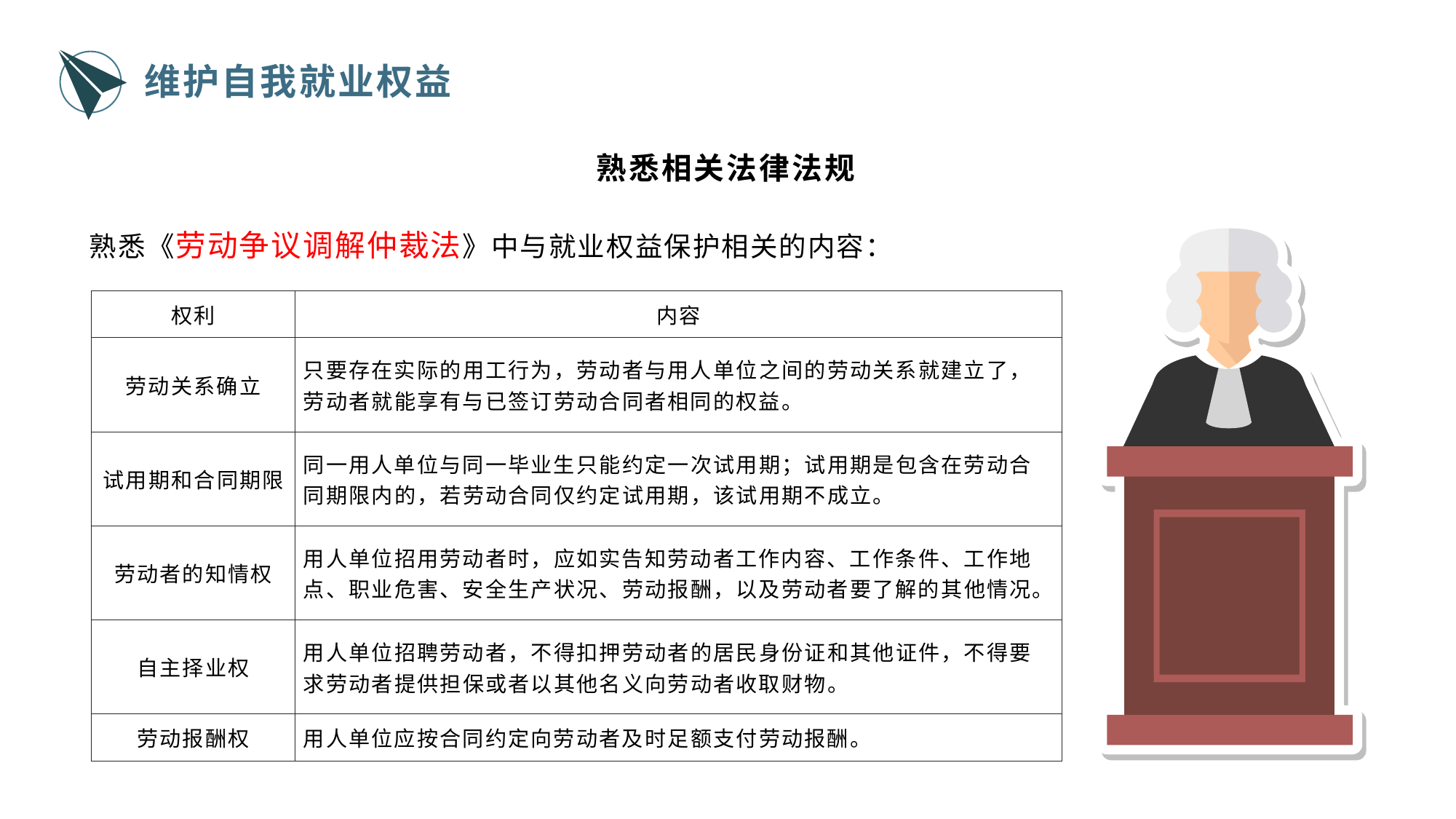

维护自我就业权益
熟悉相关法律法规
熟悉《劳动争议调解仲裁法》中与就业权益保护相关的内容：

| 权利 | 内容 |
| --- | --- |
| 劳动关系确立 | 只要存在实际的用工行为，劳动者与用人单位之间的劳动关系就建立了，劳动者就能享有与已签订劳动合同者相同的权益。 |
| 试用期和合同期限 | 同一用人单位与同一毕业生只能约定一次试用期；试用期是包含在劳动合同期限内的，若劳动合同仅约定试用期，该试用期不成立。 |
| 劳动者的知情权 | 用人单位招用劳动者时，应如实告知劳动者工作内容、工作条件、工作地点、职业危害、安全生产状况、劳动报酬，以及劳动者要了解的其他情况。 |
| 自主择业权 | 用人单位招聘劳动者，不得扣押劳动者的居民身份证和其他证件，不得要求劳动者提供担保或者以其他名义向劳动者收取财物。 |
| 劳动报酬权 | 用人单位应按合同约定向劳动者及时足额支付劳动报酬。 |